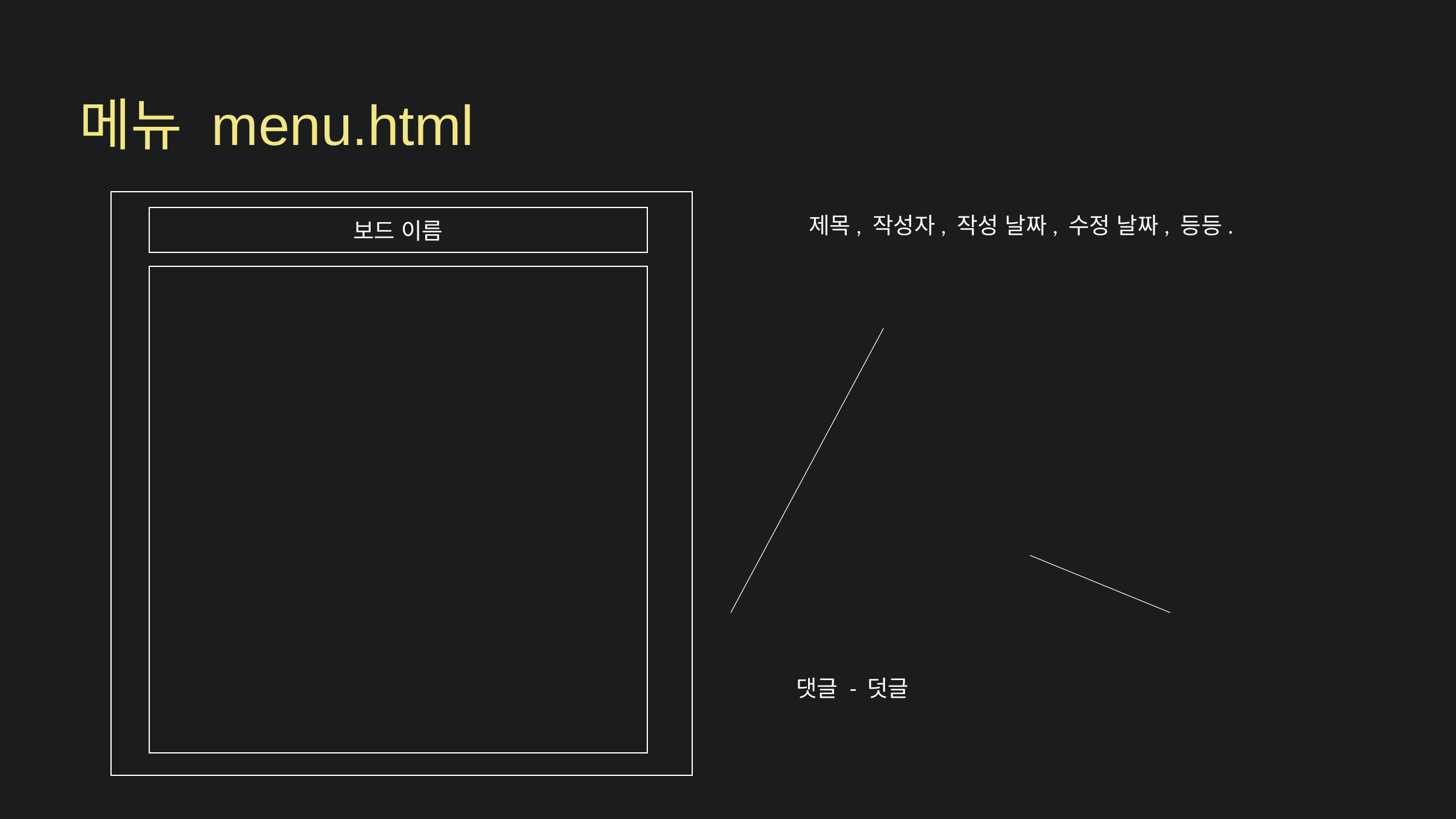

메뉴 menu.html

제목, 작성자, 작성 날짜, 수정 날짜, 등등.
보드 이름

댓글 - 덧글